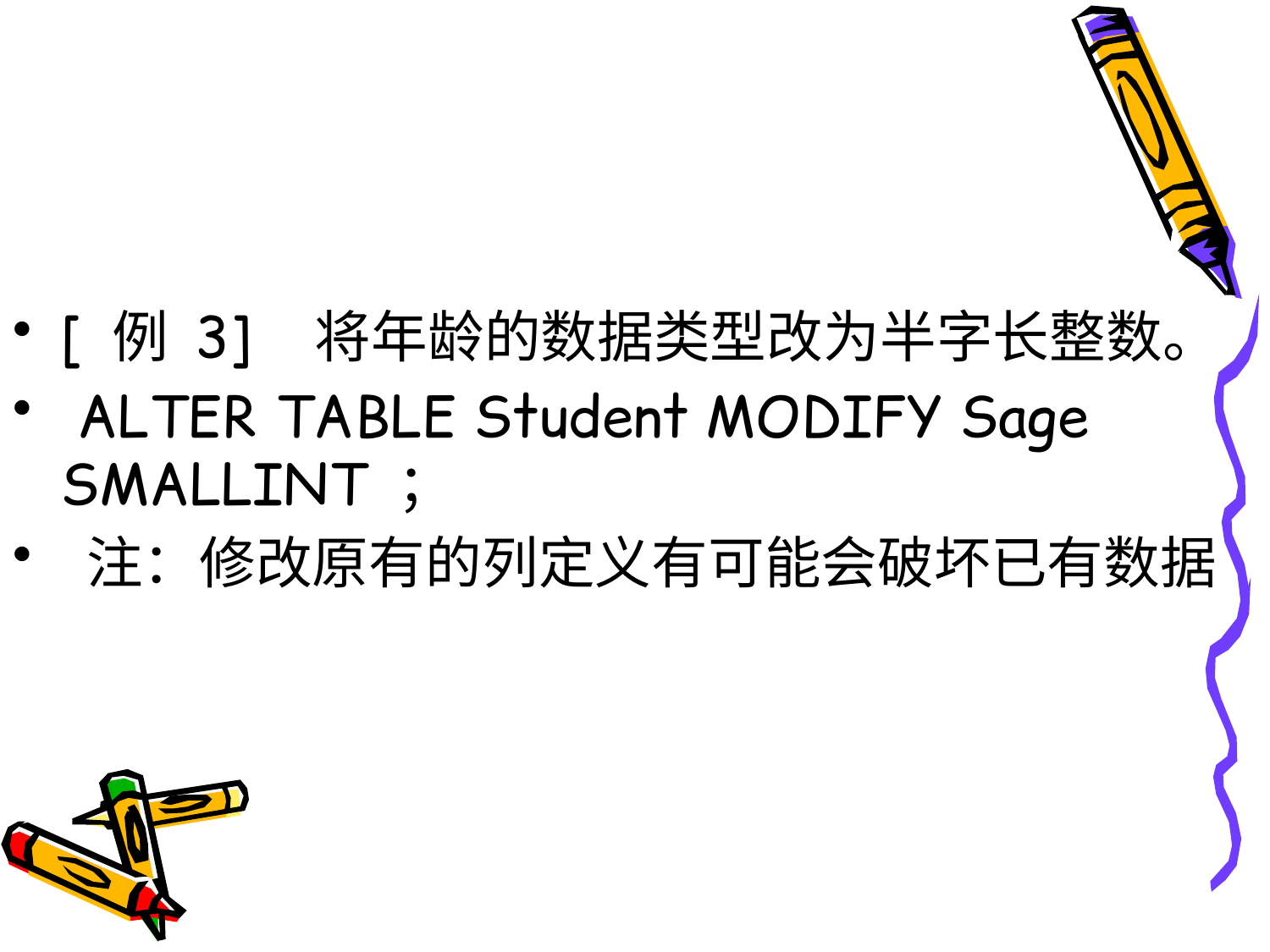

#

[ 例 3]   将年龄的数据类型改为半字长整数。
 ALTER TABLE Student MODIFY Sage SMALLINT ；
 注：修改原有的列定义有可能会破坏已有数据